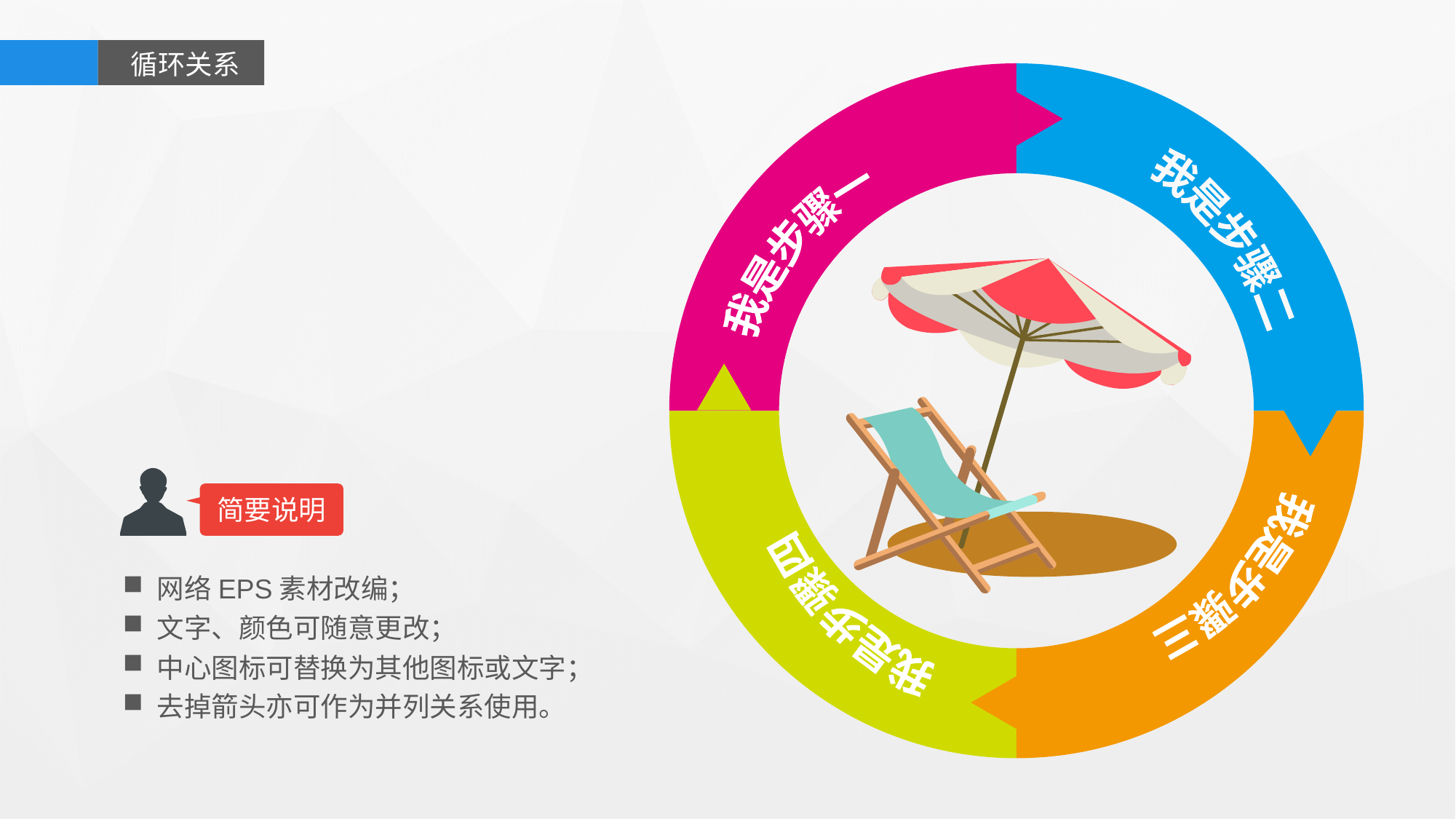

循环关系

我是步骤二
我是步骤一

我是步骤三
我是步骤四

简要说明

网络EPS素材改编；
文字、颜色可随意更改；
中心图标可替换为其他图标或文字；
去掉箭头亦可作为并列关系使用。